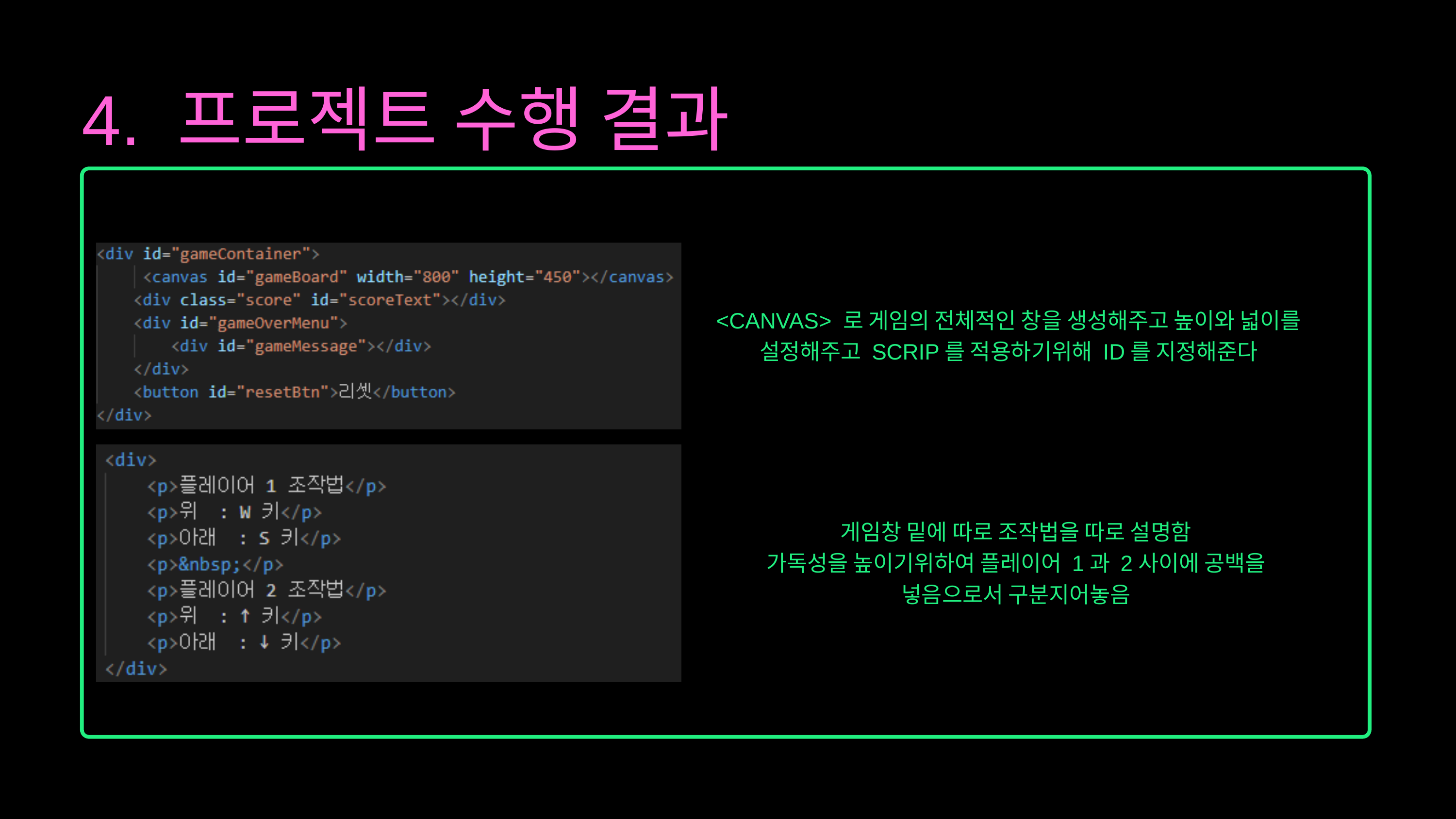

4. 프로젝트 수행 결과

<CANVAS> 로 게임의 전체적인 창을 생성해주고 높이와 넓이를 설정해주고 SCRIP를 적용하기위해 ID를 지정해준다

게임창 밑에 따로 조작법을 따로 설명함
가독성을 높이기위하여 플레이어 1과 2사이에 공백을 넣음으로서 구분지어놓음